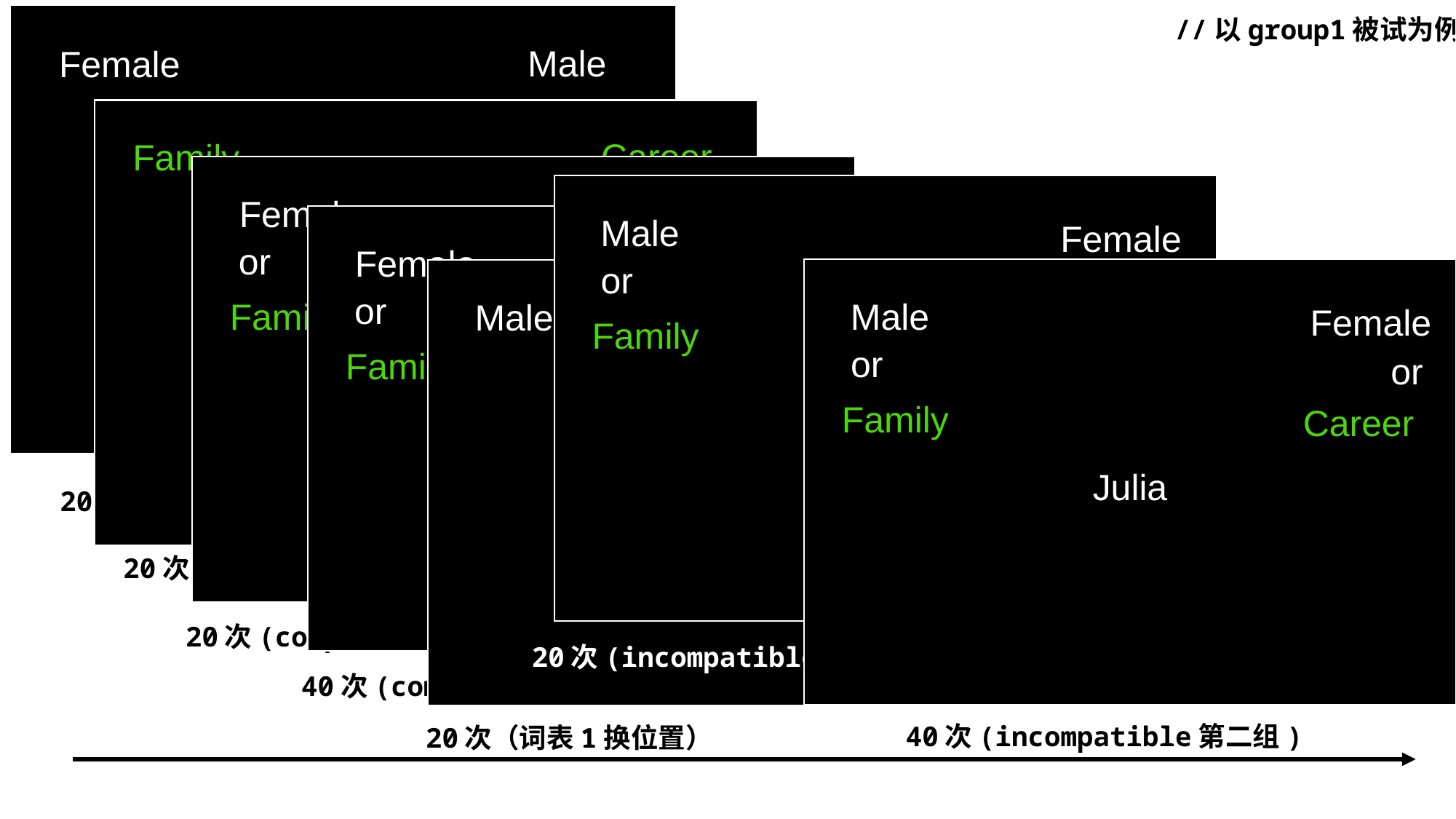

//以group1被试为例

Male
Female
Julia
20次：词表1

Career
Family
Salary
20次：词表2

Family
Career
Salary
Female
Male
or
or
20次(compatible第一组)

Family
Career
Julia
Male
Female
or
or
20次(incompatible第一组)

Family
Career
Julia
Female
Male
or
or
40次(compatible第二组)

Family
Career
Julia
Male
Female
or
or
40次(incompatible第二组)

Family
Career
John
Male
Female
Julia
20次（词表1换位置）